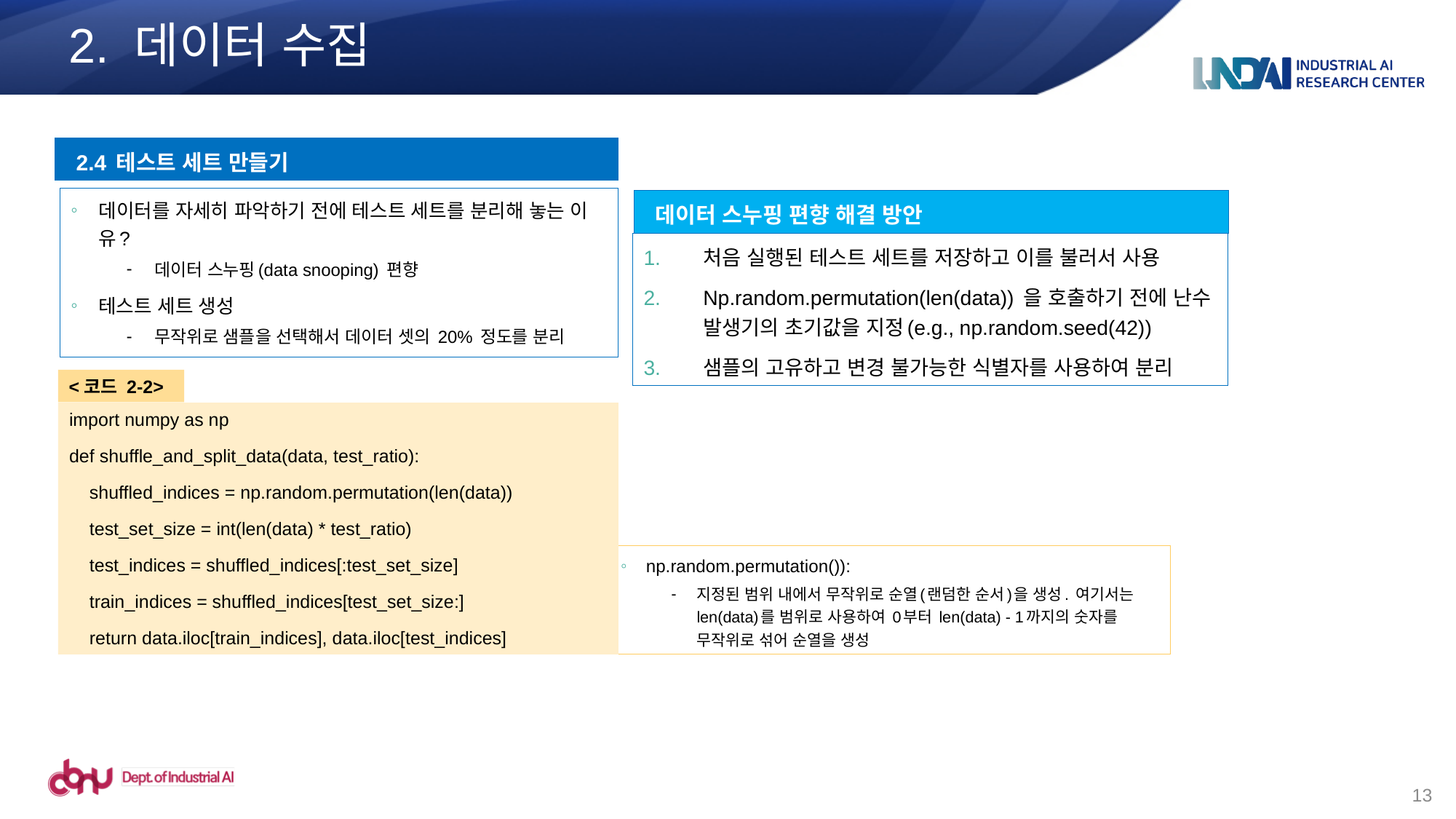

# 2. 데이터 수집
2.4 테스트 세트 만들기
데이터를 자세히 파악하기 전에 테스트 세트를 분리해 놓는 이유?
데이터 스누핑(data snooping) 편향
테스트 세트 생성
무작위로 샘플을 선택해서 데이터 셋의 20% 정도를 분리
데이터 스누핑 편향 해결 방안
처음 실행된 테스트 세트를 저장하고 이를 불러서 사용
Np.random.permutation(len(data)) 을 호출하기 전에 난수 발생기의 초기값을 지정(e.g., np.random.seed(42))
샘플의 고유하고 변경 불가능한 식별자를 사용하여 분리
<코드 2-2>
import numpy as np
def shuffle_and_split_data(data, test_ratio):
    shuffled_indices = np.random.permutation(len(data))
    test_set_size = int(len(data) * test_ratio)
    test_indices = shuffled_indices[:test_set_size]
    train_indices = shuffled_indices[test_set_size:]
    return data.iloc[train_indices], data.iloc[test_indices]
np.random.permutation()):
지정된 범위 내에서 무작위로 순열(랜덤한 순서)을 생성. 여기서는 len(data)를 범위로 사용하여 0부터 len(data) - 1까지의 숫자를 무작위로 섞어 순열을 생성
13